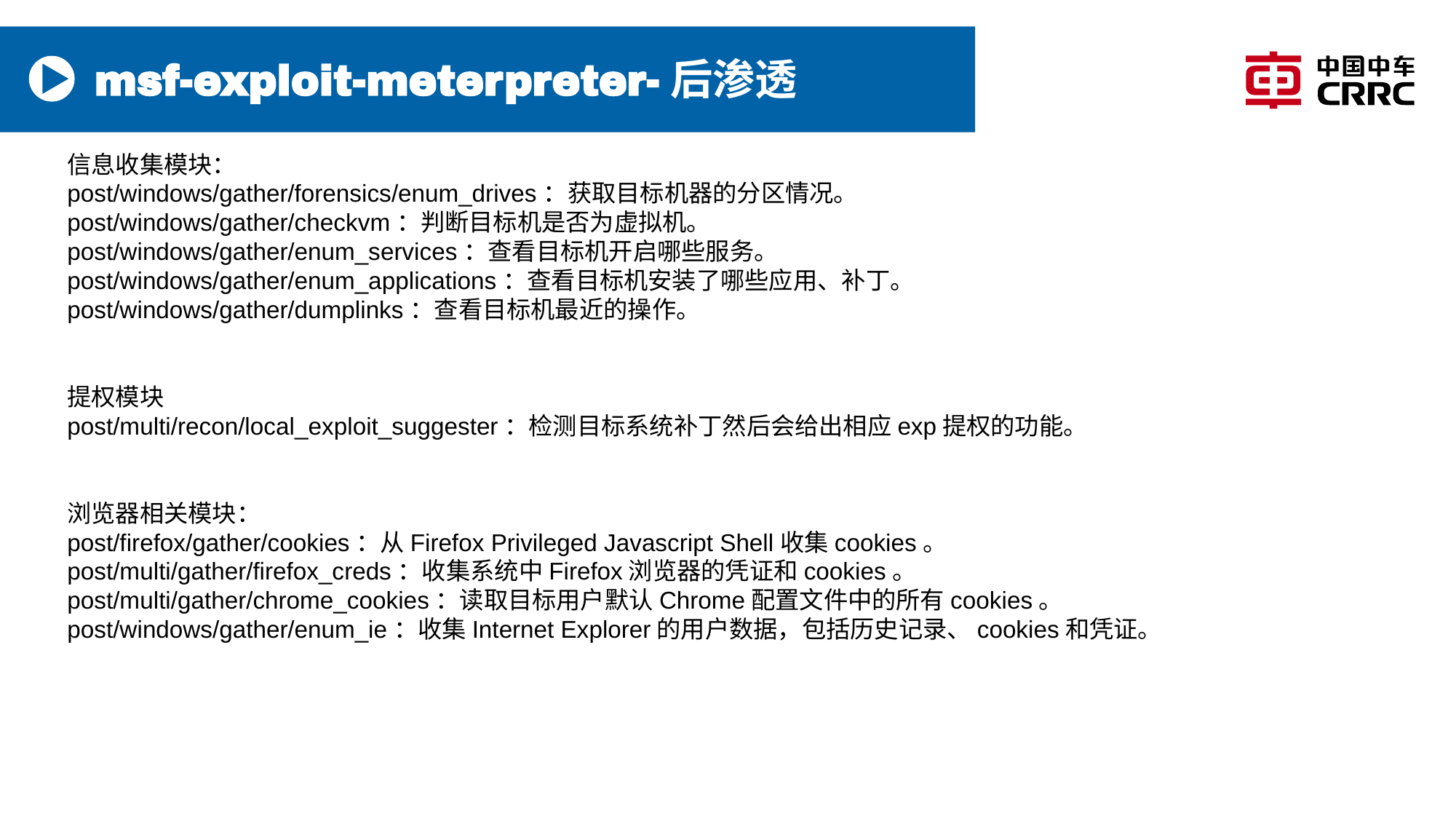

# msf-exploit-meterpreter-后渗透
信息收集模块：
post/windows/gather/forensics/enum_drives：获取目标机器的分区情况。
post/windows/gather/checkvm：判断目标机是否为虚拟机。
post/windows/gather/enum_services：查看目标机开启哪些服务。
post/windows/gather/enum_applications：查看目标机安装了哪些应用、补丁。
post/windows/gather/dumplinks：查看目标机最近的操作。

提权模块
post/multi/recon/local_exploit_suggester：检测目标系统补丁然后会给出相应exp提权的功能。

浏览器相关模块：
post/firefox/gather/cookies：从Firefox Privileged Javascript Shell收集cookies。
post/multi/gather/firefox_creds：收集系统中Firefox浏览器的凭证和cookies。
post/multi/gather/chrome_cookies：读取目标用户默认Chrome配置文件中的所有cookies。
post/windows/gather/enum_ie：收集Internet Explorer的用户数据，包括历史记录、cookies和凭证。
80